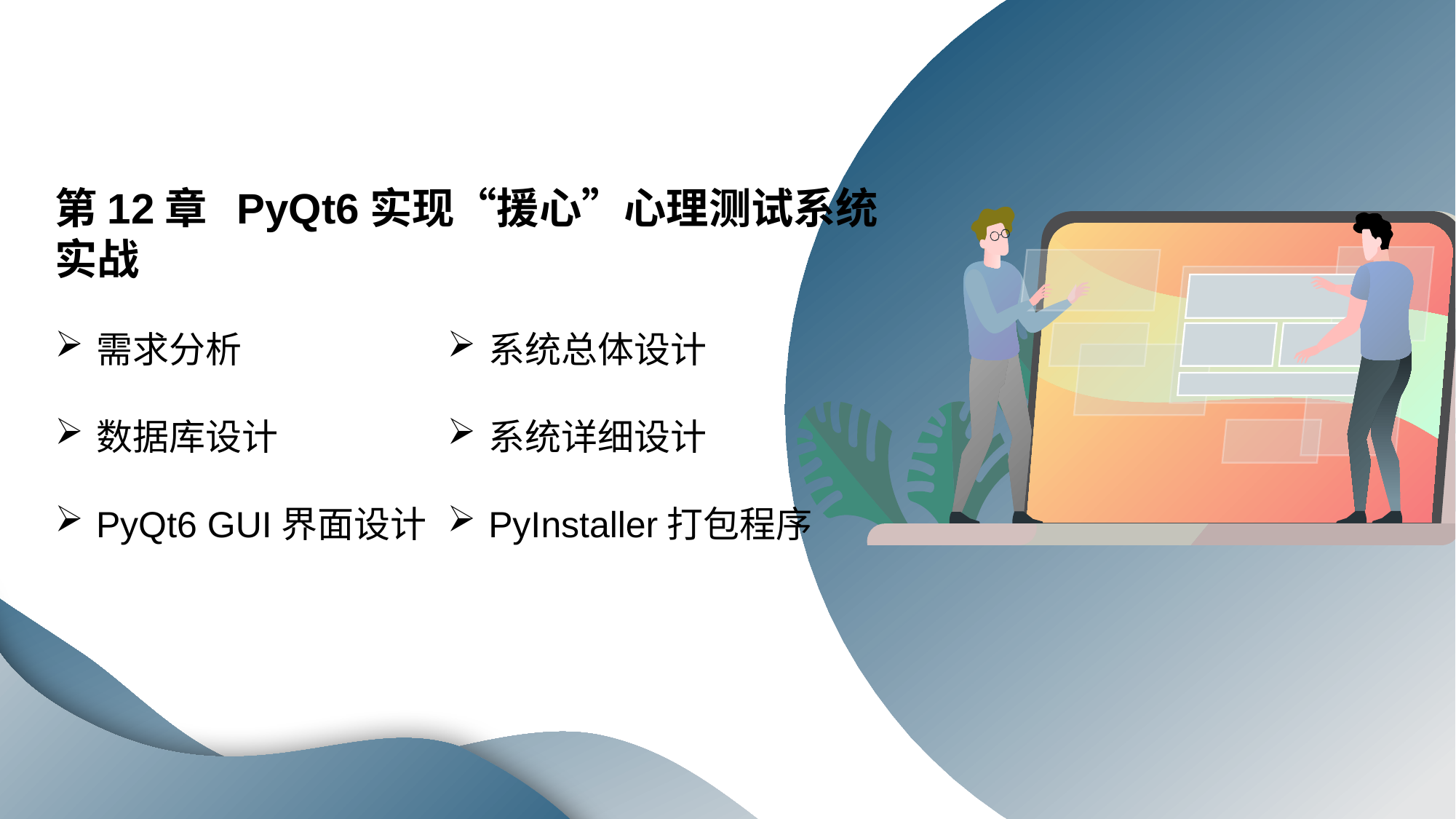

第12章  PyQt6实现“援心”心理测试系统实战
需求分析
数据库设计
PyQt6 GUI界面设计
系统总体设计
系统详细设计
PyInstaller打包程序